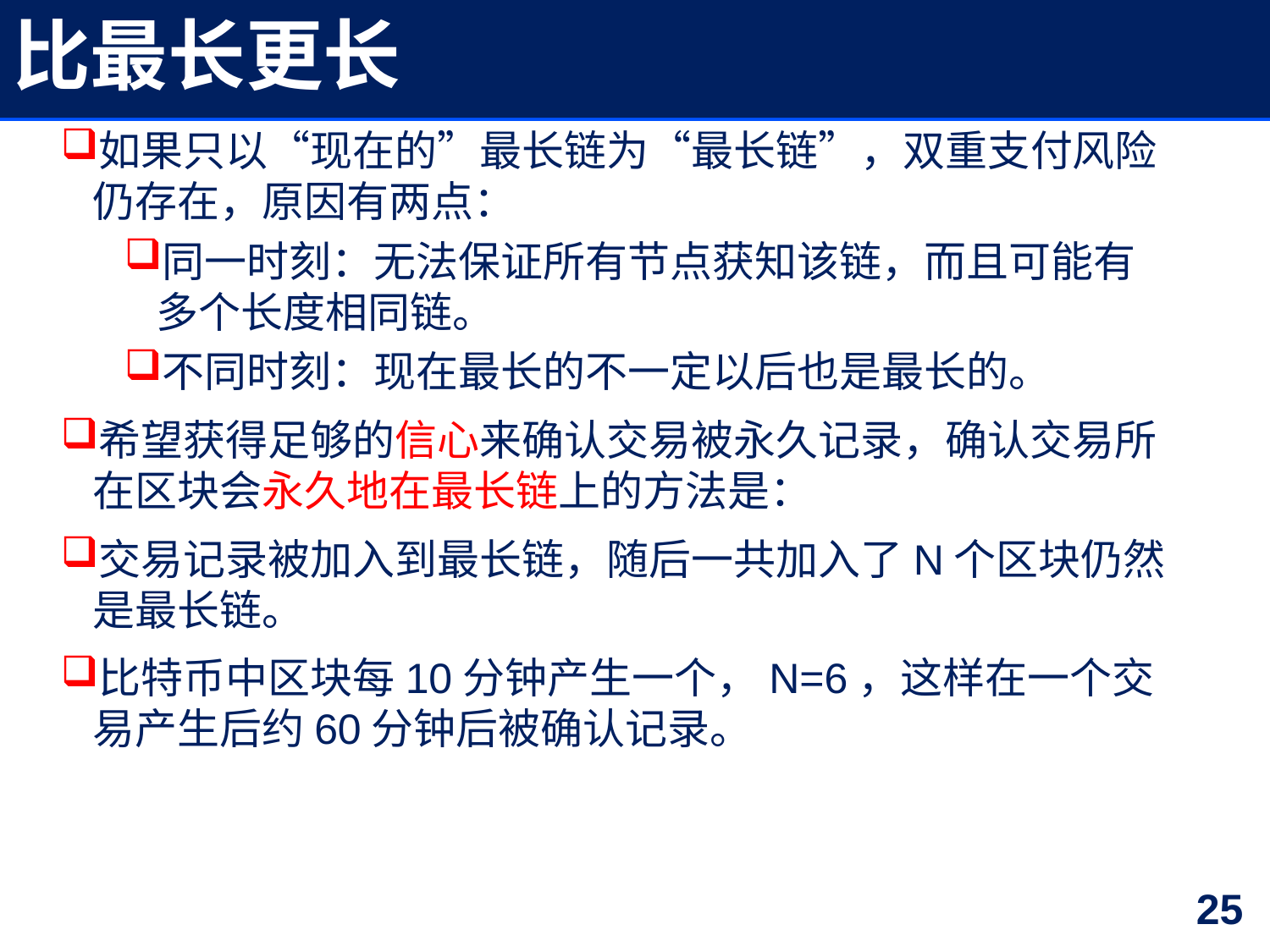

# 比最长更长
如果只以“现在的”最长链为“最长链”，双重支付风险仍存在，原因有两点：
同一时刻：无法保证所有节点获知该链，而且可能有多个长度相同链。
不同时刻：现在最长的不一定以后也是最长的。
希望获得足够的信心来确认交易被永久记录，确认交易所在区块会永久地在最长链上的方法是：
交易记录被加入到最长链，随后一共加入了N个区块仍然是最长链。
比特币中区块每10分钟产生一个，N=6，这样在一个交易产生后约60分钟后被确认记录。
25